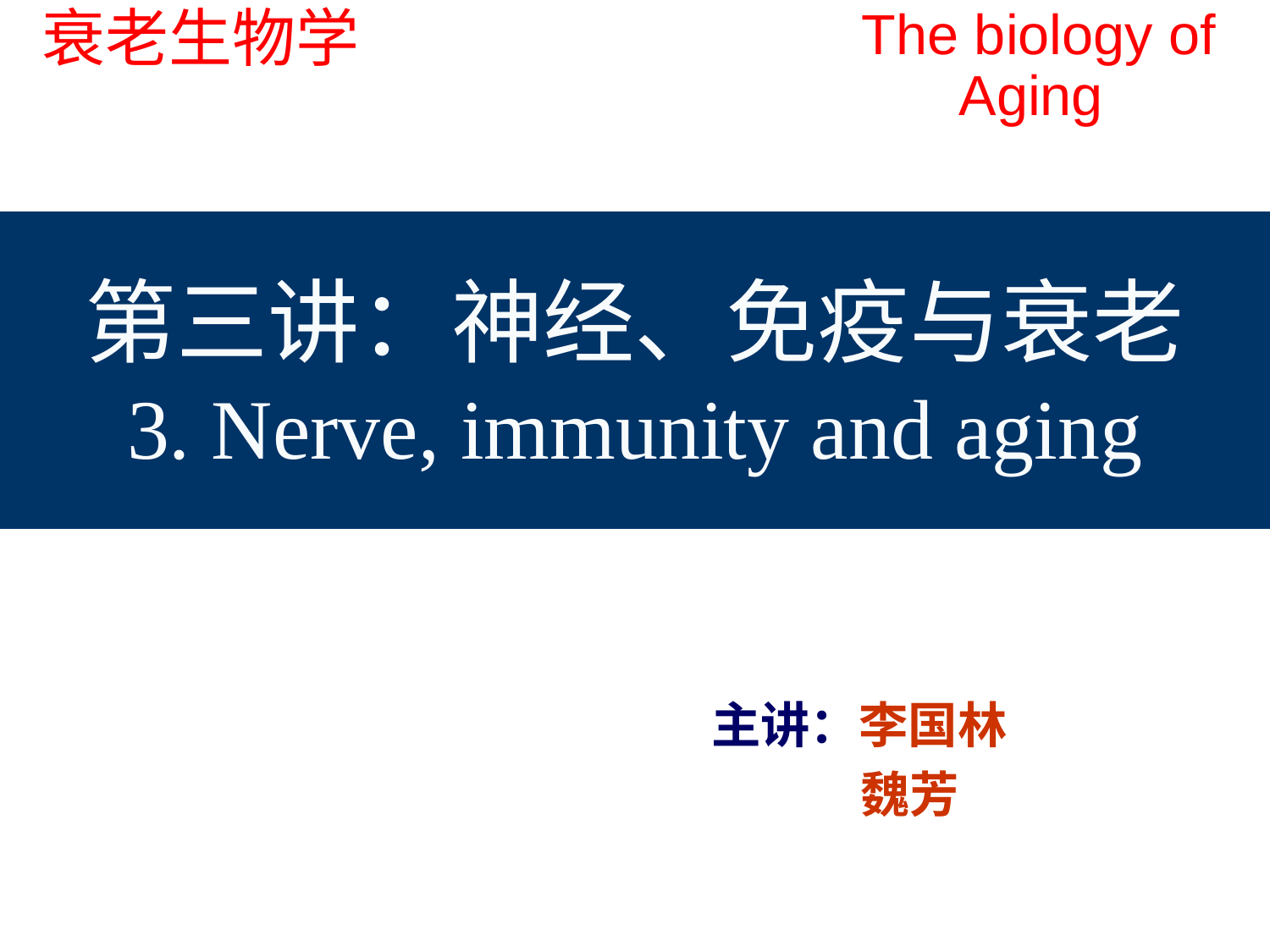

The biology of Aging
衰老生物学

# 第三讲：神经、免疫与衰老 3. Nerve, immunity and aging
主讲：李国林
魏芳